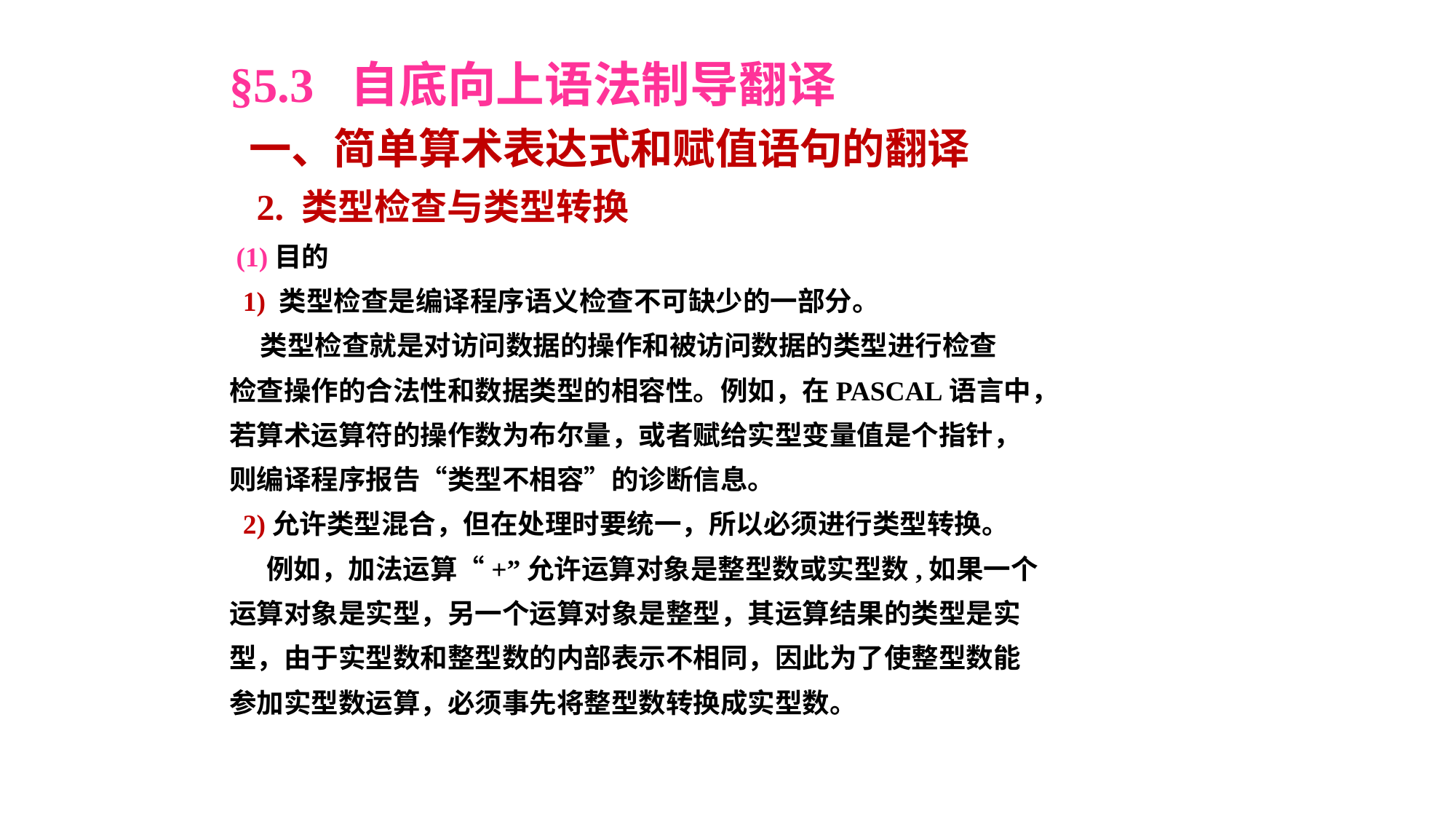

§5.3  自底向上语法制导翻译
 一、简单算术表达式和赋值语句的翻译
   2. 类型检查与类型转换
 (1)目的
  1) 类型检查是编译程序语义检查不可缺少的一部分。
    类型检查就是对访问数据的操作和被访问数据的类型进行检查
检查操作的合法性和数据类型的相容性。例如，在PASCAL语言中，
若算术运算符的操作数为布尔量，或者赋给实型变量值是个指针，
则编译程序报告“类型不相容”的诊断信息。
  2)允许类型混合，但在处理时要统一，所以必须进行类型转换。
     例如，加法运算“+”允许运算对象是整型数或实型数,如果一个
运算对象是实型，另一个运算对象是整型，其运算结果的类型是实
型，由于实型数和整型数的内部表示不相同，因此为了使整型数能
参加实型数运算，必须事先将整型数转换成实型数。